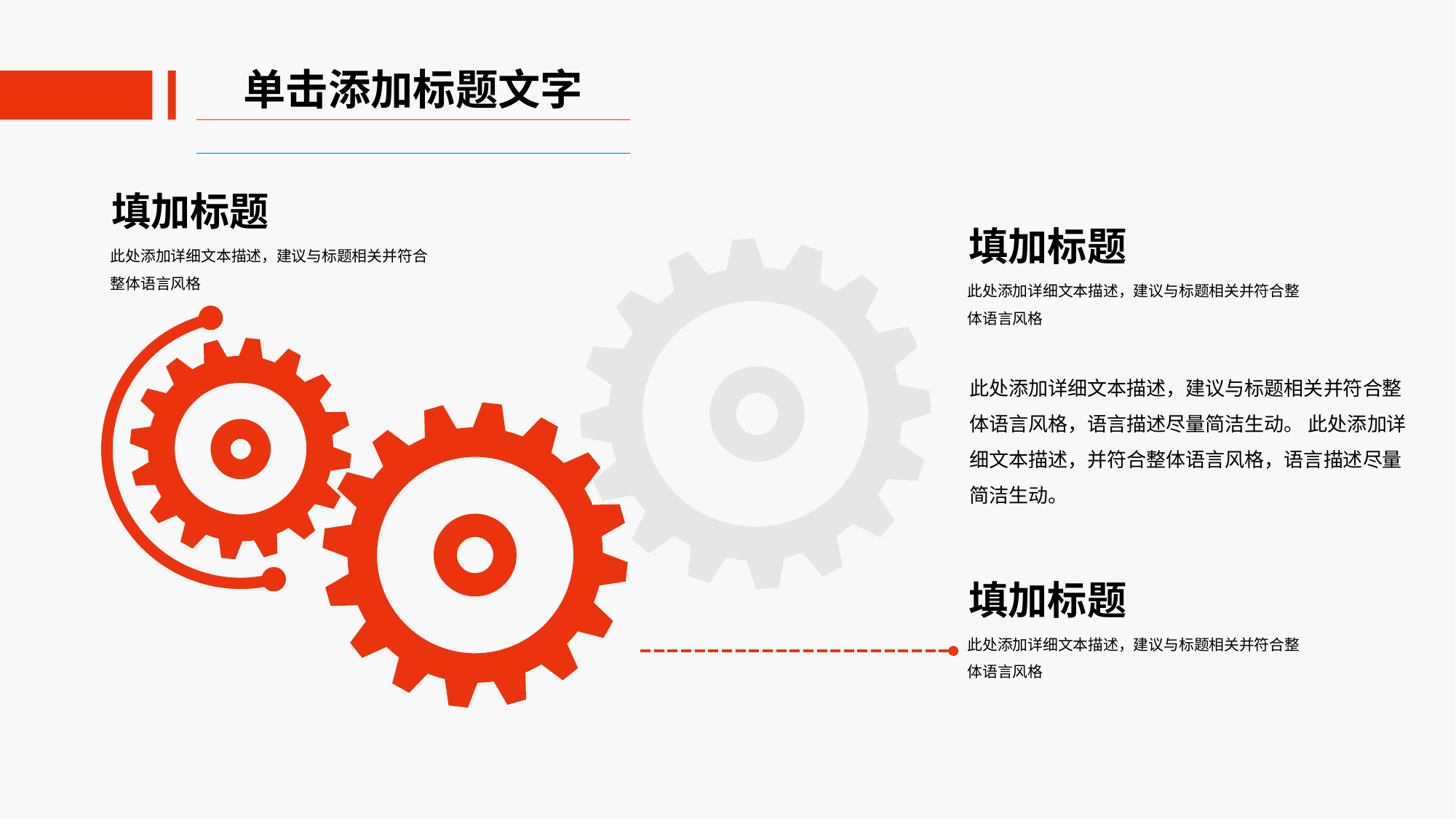

单击添加标题文字

填加标题
填加标题
此处添加详细文本描述，建议与标题相关并符合整体语言风格
此处添加详细文本描述，建议与标题相关并符合整体语言风格

此处添加详细文本描述，建议与标题相关并符合整体语言风格，语言描述尽量简洁生动。 此处添加详细文本描述，并符合整体语言风格，语言描述尽量简洁生动。

填加标题
此处添加详细文本描述，建议与标题相关并符合整体语言风格